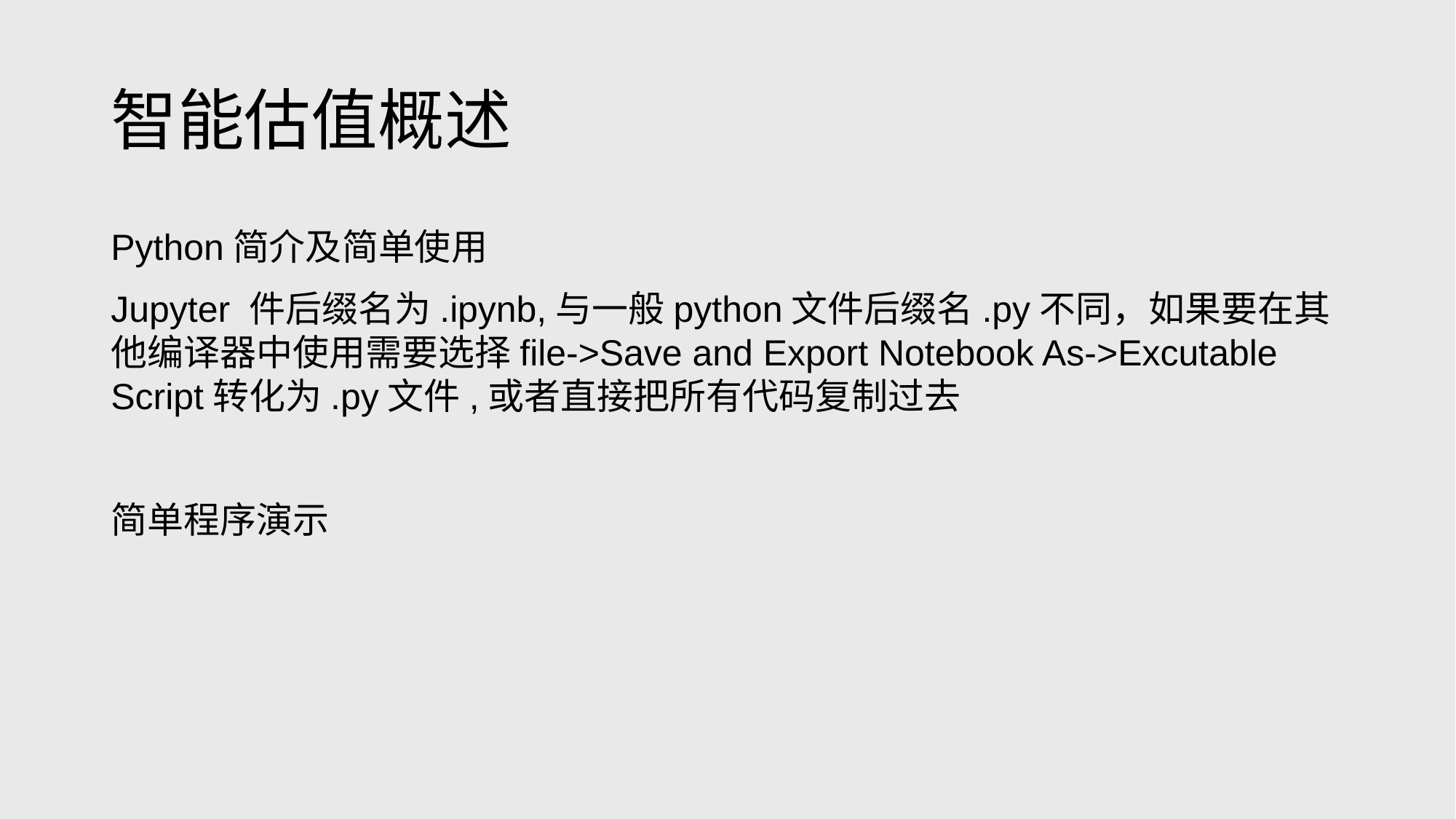

# 智能估值概述
Python简介及简单使用
Jupyter 件后缀名为.ipynb,与一般python文件后缀名.py不同，如果要在其他编译器中使用需要选择file->Save and Export Notebook As->Excutable Script转化为.py文件,或者直接把所有代码复制过去

简单程序演示